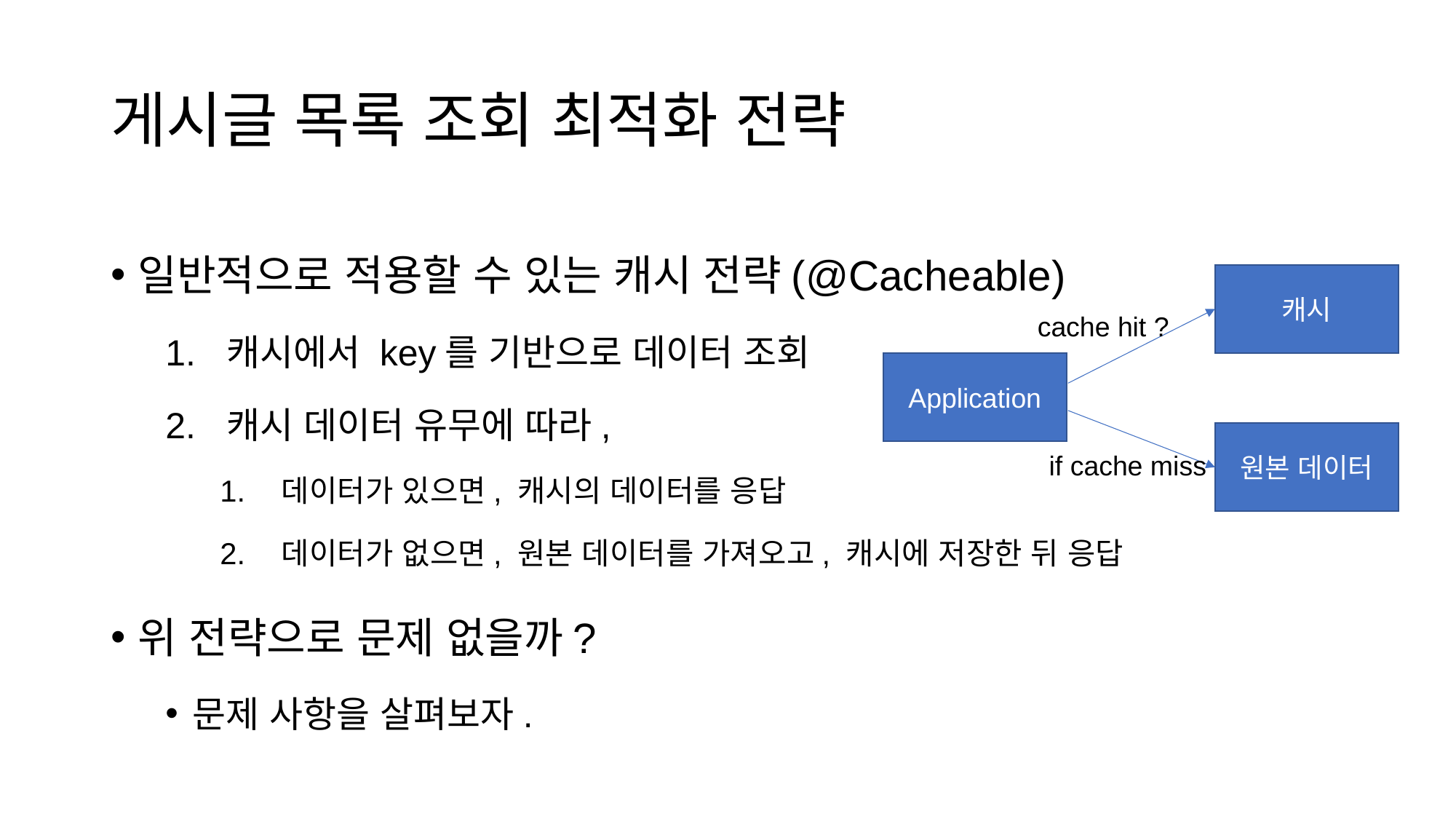

# 게시글 목록 조회 최적화 전략
일반적으로 적용할 수 있는 캐시 전략(@Cacheable)
캐시에서 key를 기반으로 데이터 조회
캐시 데이터 유무에 따라,
데이터가 있으면, 캐시의 데이터를 응답
데이터가 없으면, 원본 데이터를 가져오고, 캐시에 저장한 뒤 응답
위 전략으로 문제 없을까?
문제 사항을 살펴보자.
캐시
cache hit ?
Application
원본 데이터
if cache miss